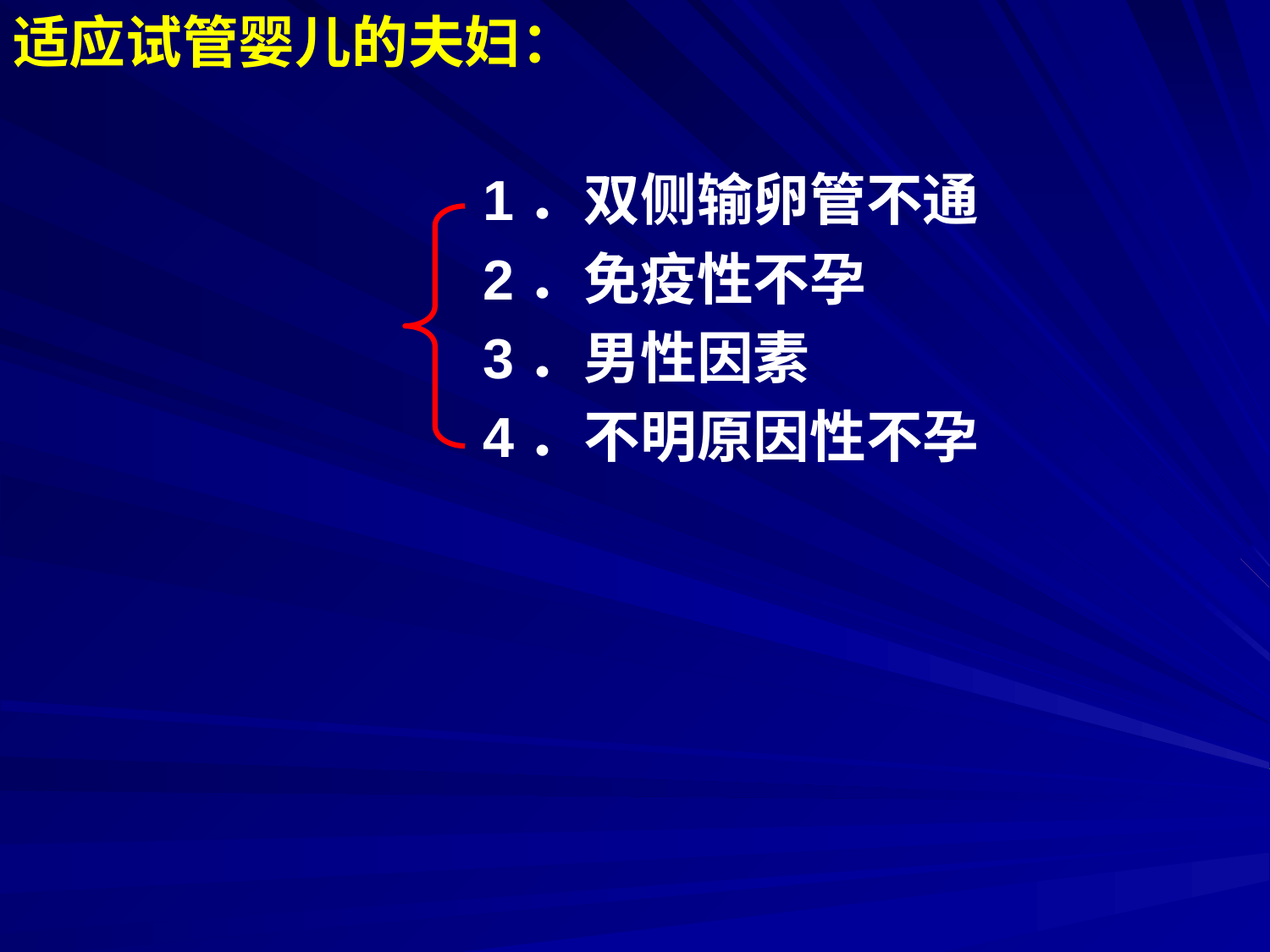

适应试管婴儿的夫妇：

                              1．双侧输卵管不通
                              2．免疫性不孕
                              3．男性因素
                              4．不明原因性不孕